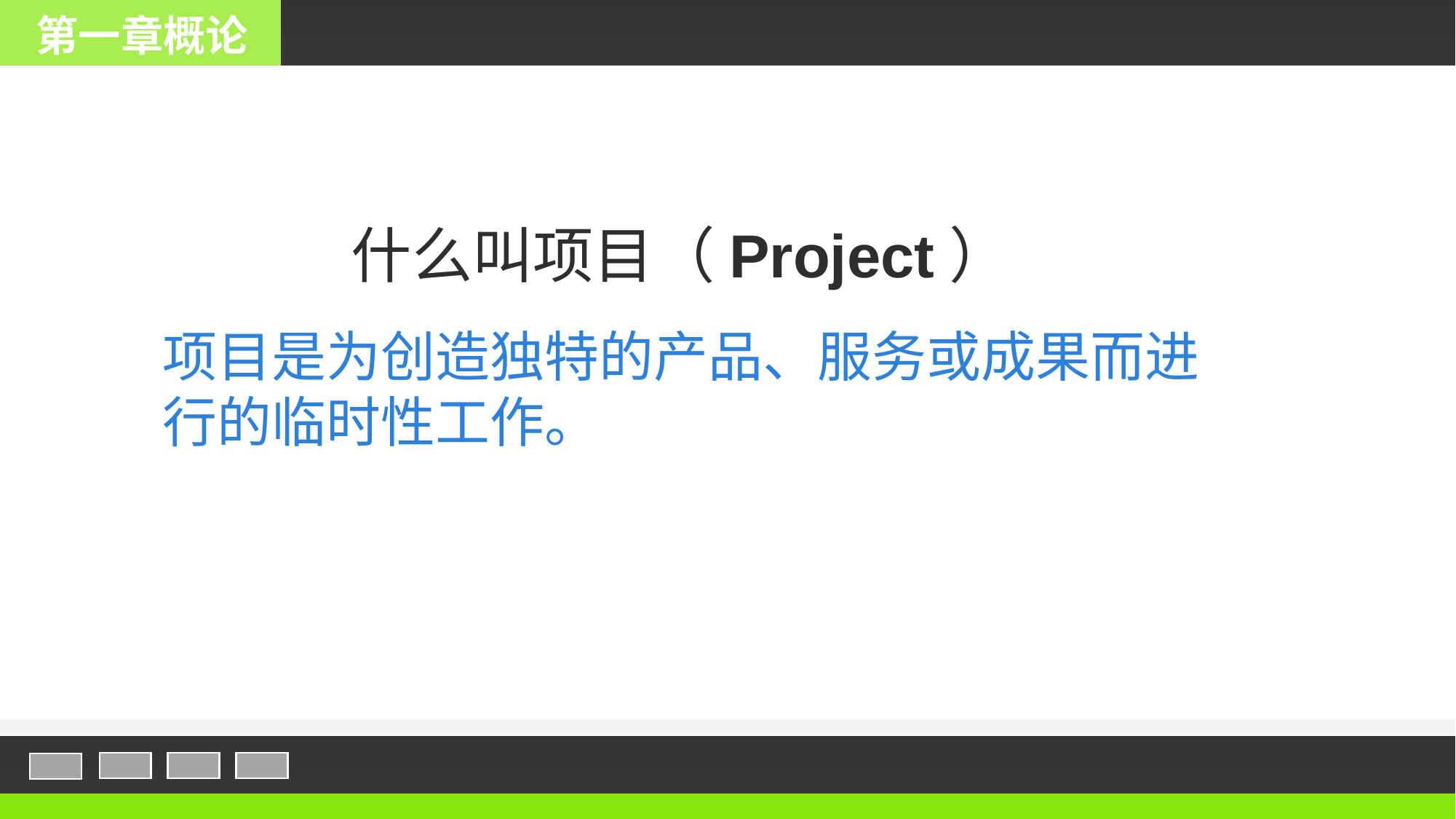

第一章概论
什么叫项目（Project）
项目是为创造独特的产品、服务或成果而进
行的临时性工作。